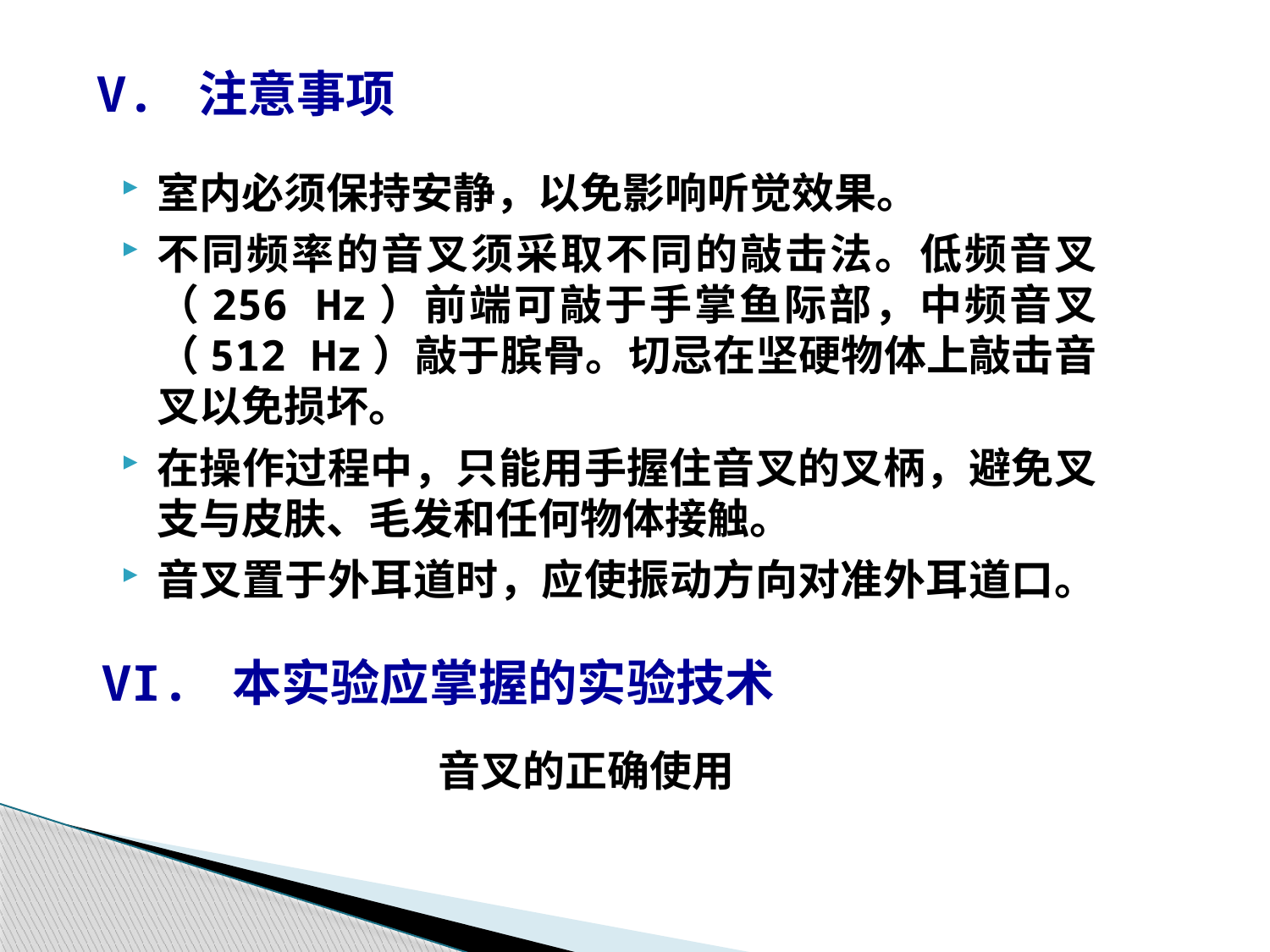

V. 注意事项
室内必须保持安静，以免影响听觉效果。
不同频率的音叉须采取不同的敲击法。低频音叉（256 Hz）前端可敲于手掌鱼际部，中频音叉（512 Hz）敲于膑骨。切忌在坚硬物体上敲击音叉以免损坏。
在操作过程中，只能用手握住音叉的叉柄，避免叉支与皮肤、毛发和任何物体接触。
音叉置于外耳道时，应使振动方向对准外耳道口。
VI. 本实验应掌握的实验技术
音叉的正确使用